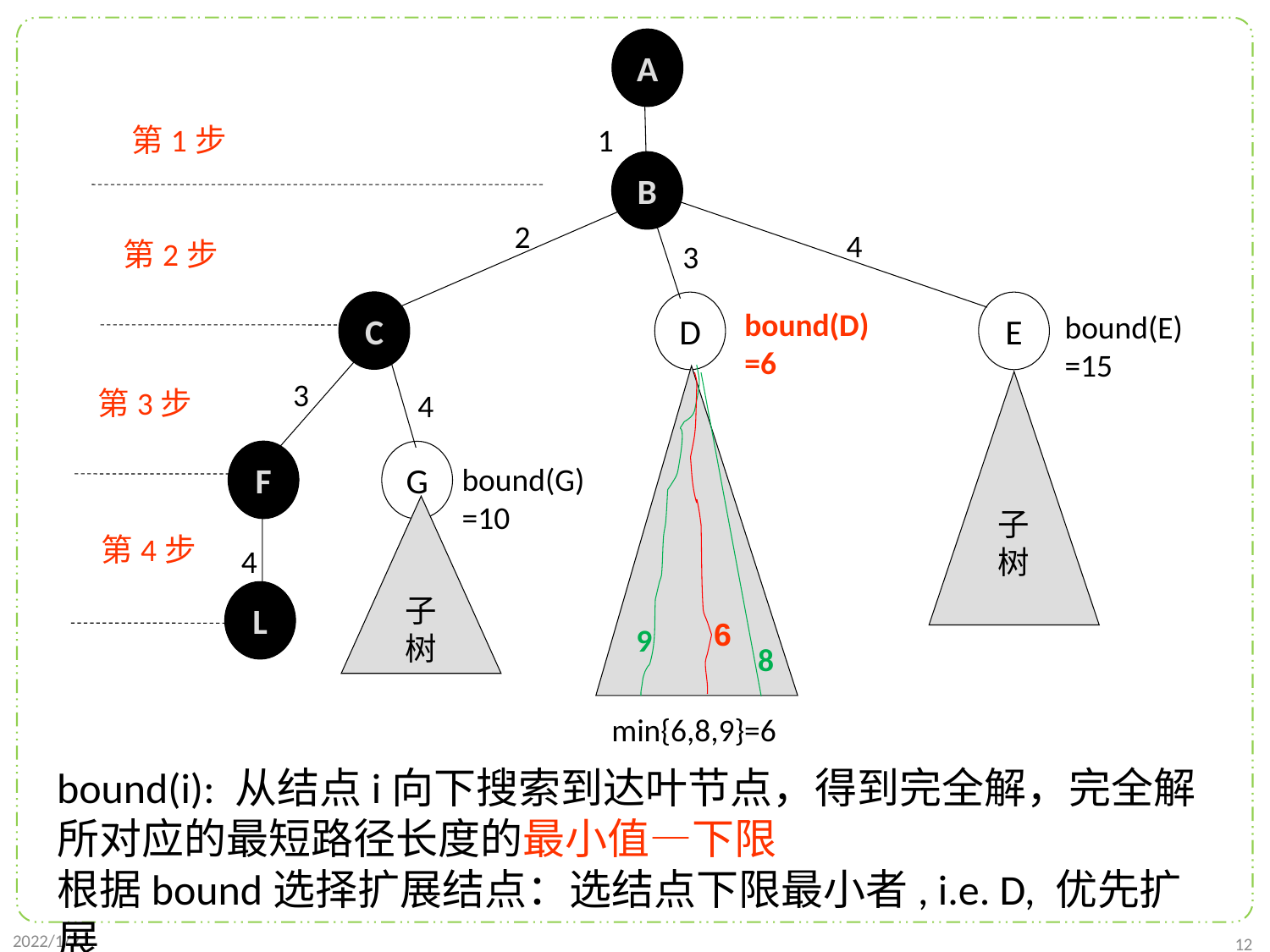

A

1
第1步
B

2

4
第2步
3
C
D
E

3
第3步
4
F
G

第4步
4
L

bound(D)
=6
bound(E)
=15

子
树

bound(G)
=10
子树
6
9
8
min{6,8,9}=6
bound(i): 从结点i向下搜索到达叶节点，得到完全解，完全解所对应的最短路径长度的最小值—下限
根据bound选择扩展结点：选结点下限最小者, i.e. D, 优先扩展

2022/1/2
12